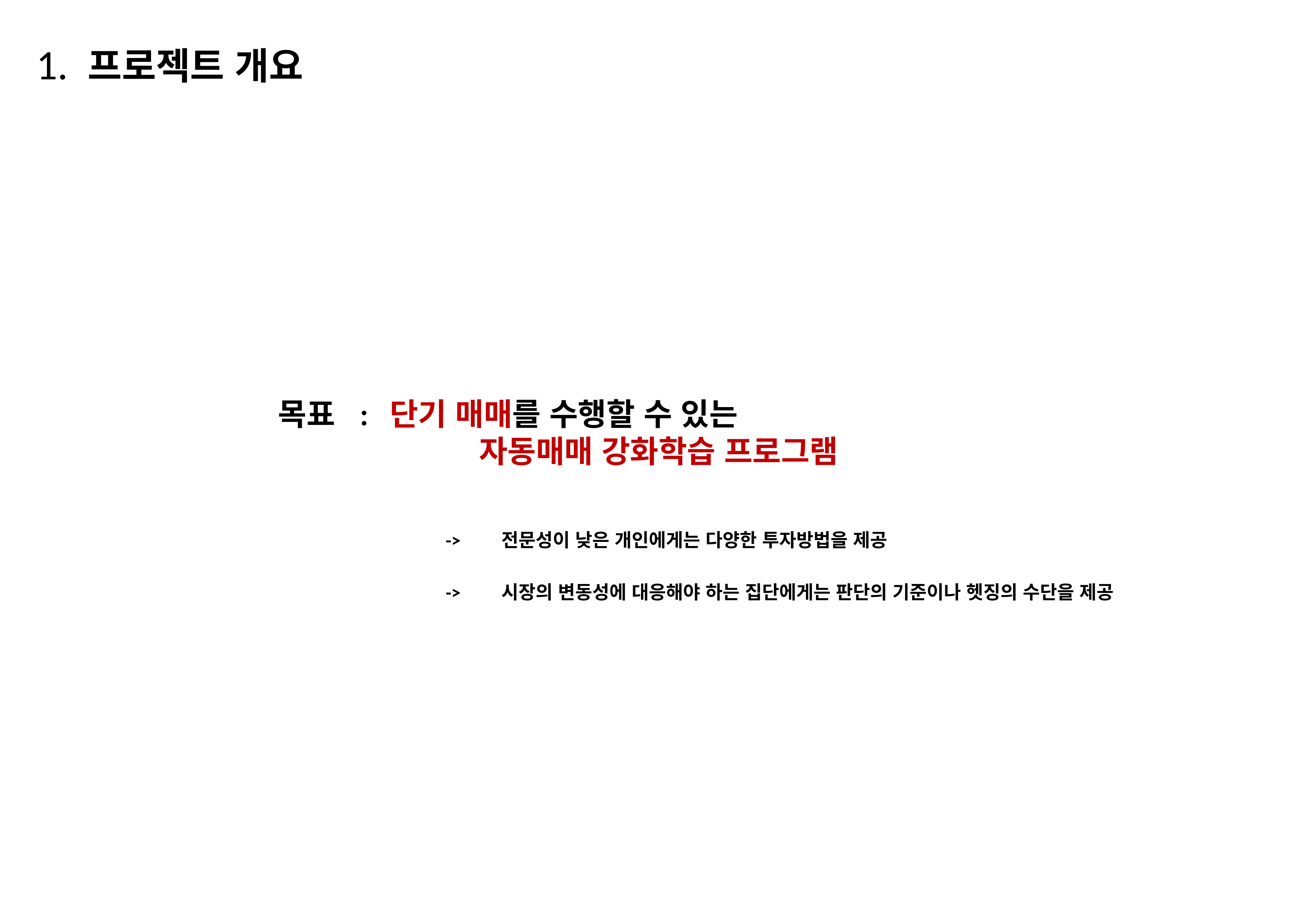

1. 프로젝트 개요
목표  :  단기 매매를 수행할 수 있는
			   자동매매 강화학습 프로그램

			->	전문성이 낮은 개인에게는 다양한 투자방법을 제공

			->	시장의 변동성에 대응해야 하는 집단에게는 판단의 기준이나 헷징의 수단을 제공